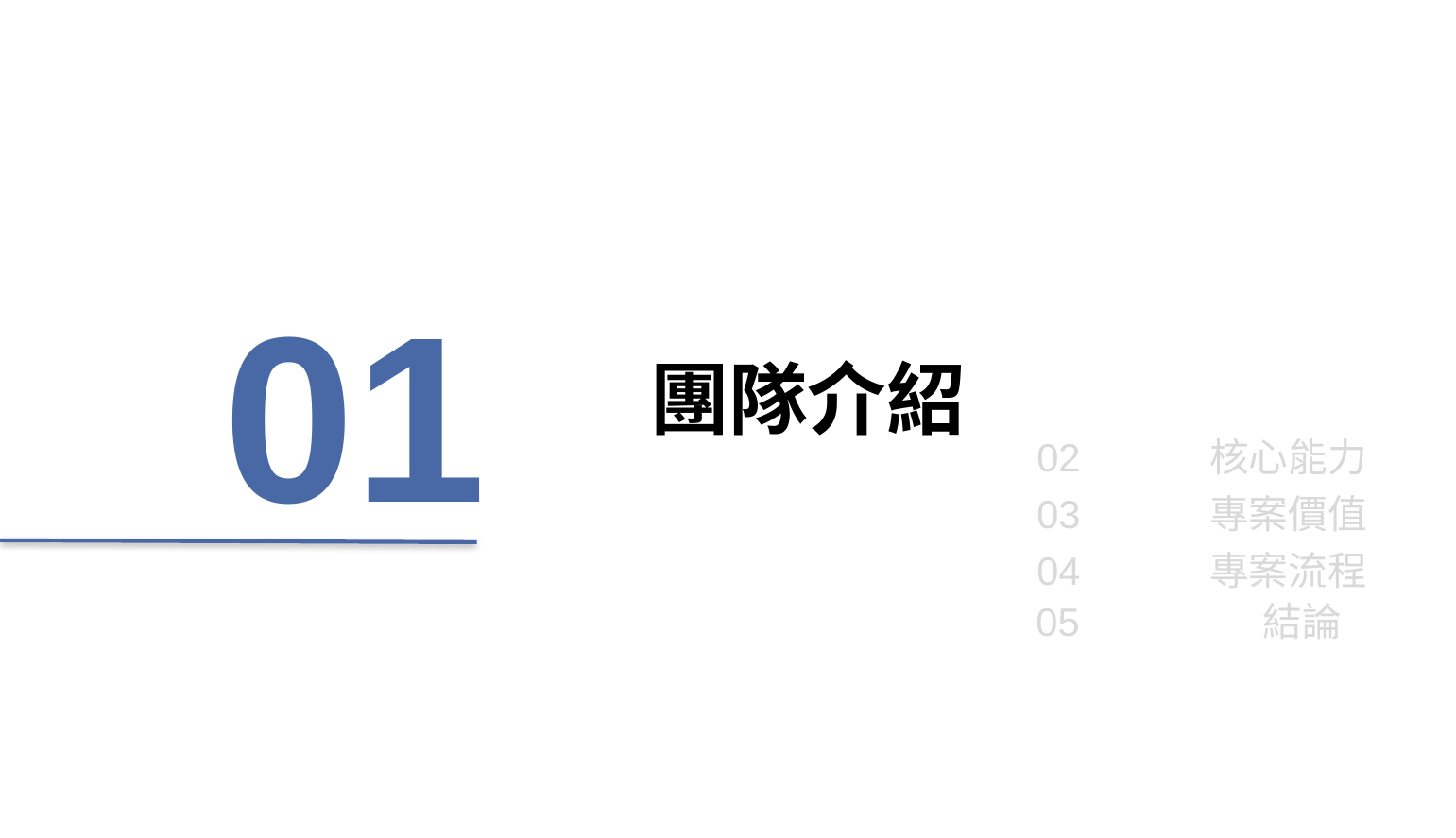

01
團隊介紹
02	  核心能力
03	  專案價值
04	  專案流程
05	       結論